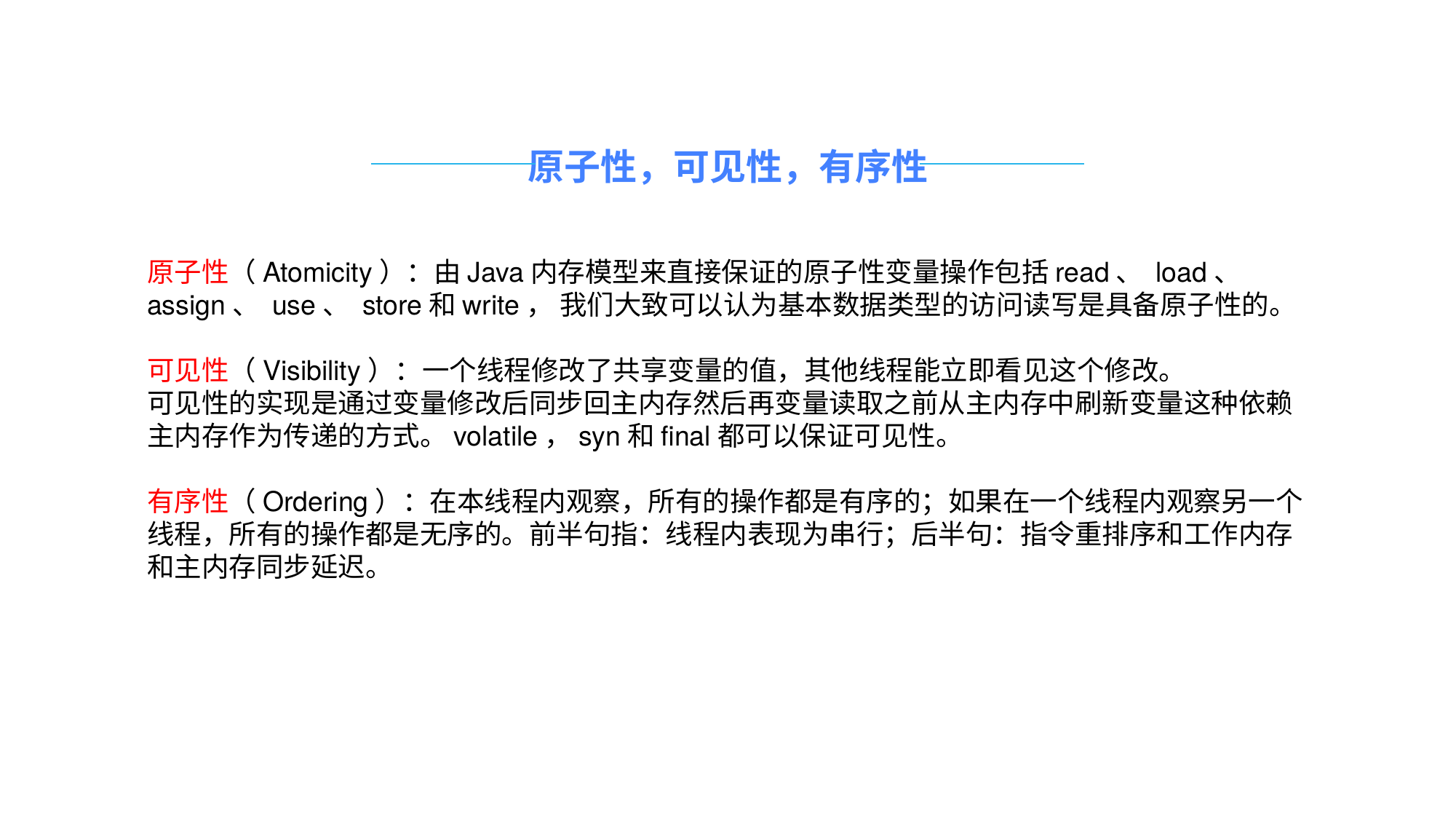

原子性，可见性，有序性
原子性（Atomicity）：由Java内存模型来直接保证的原子性变量操作包括read、 load、 assign、 use、 store和write， 我们大致可以认为基本数据类型的访问读写是具备原子性的。

可见性（Visibility）：一个线程修改了共享变量的值，其他线程能立即看见这个修改。
可见性的实现是通过变量修改后同步回主内存然后再变量读取之前从主内存中刷新变量这种依赖主内存作为传递的方式。volatile，syn和final都可以保证可见性。

有序性（Ordering）：在本线程内观察，所有的操作都是有序的；如果在一个线程内观察另一个线程，所有的操作都是无序的。前半句指：线程内表现为串行；后半句：指令重排序和工作内存和主内存同步延迟。